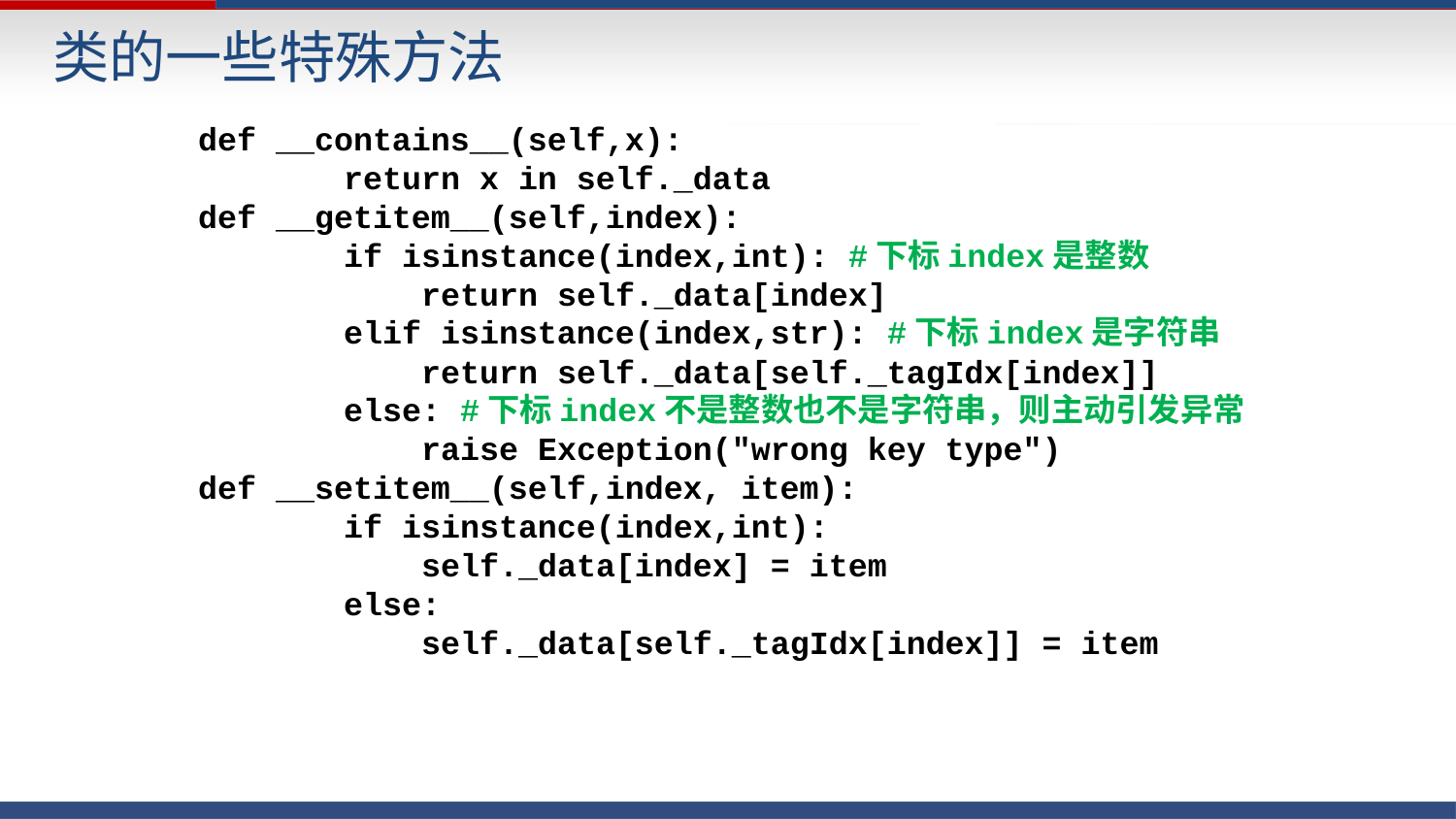

类的一些特殊方法
	def __contains__(self,x):
		return x in self._data
	def __getitem__(self,index):
		if isinstance(index,int): #下标index是整数
		    return self._data[index]
		elif isinstance(index,str): #下标index是字符串
		    return self._data[self._tagIdx[index]]
		else: #下标index不是整数也不是字符串，则主动引发异常
		    raise Exception("wrong key type")
	def __setitem__(self,index, item):
		if isinstance(index,int):
		    self._data[index] = item
		else:
		    self._data[self._tagIdx[index]] = item